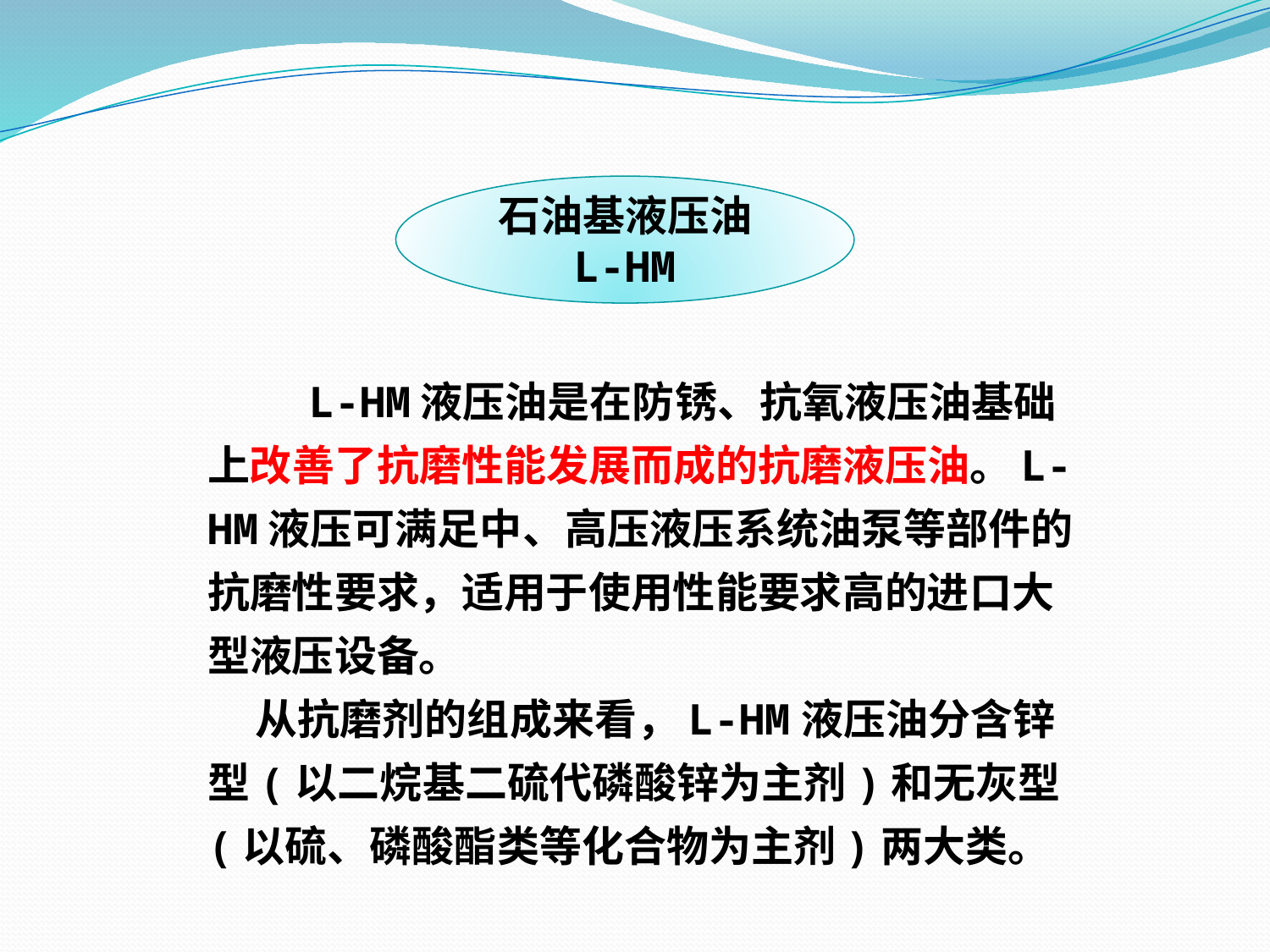

石油基液压油
L-HM
    L-HM液压油是在防锈、抗氧液压油基础上改善了抗磨性能发展而成的抗磨液压油。L-HM液压可满足中、高压液压系统油泵等部件的抗磨性要求，适用于使用性能要求高的进口大型液压设备。
    从抗磨剂的组成来看，L-HM液压油分含锌型(以二烷基二硫代磷酸锌为主剂)和无灰型(以硫、磷酸酯类等化合物为主剂)两大类。